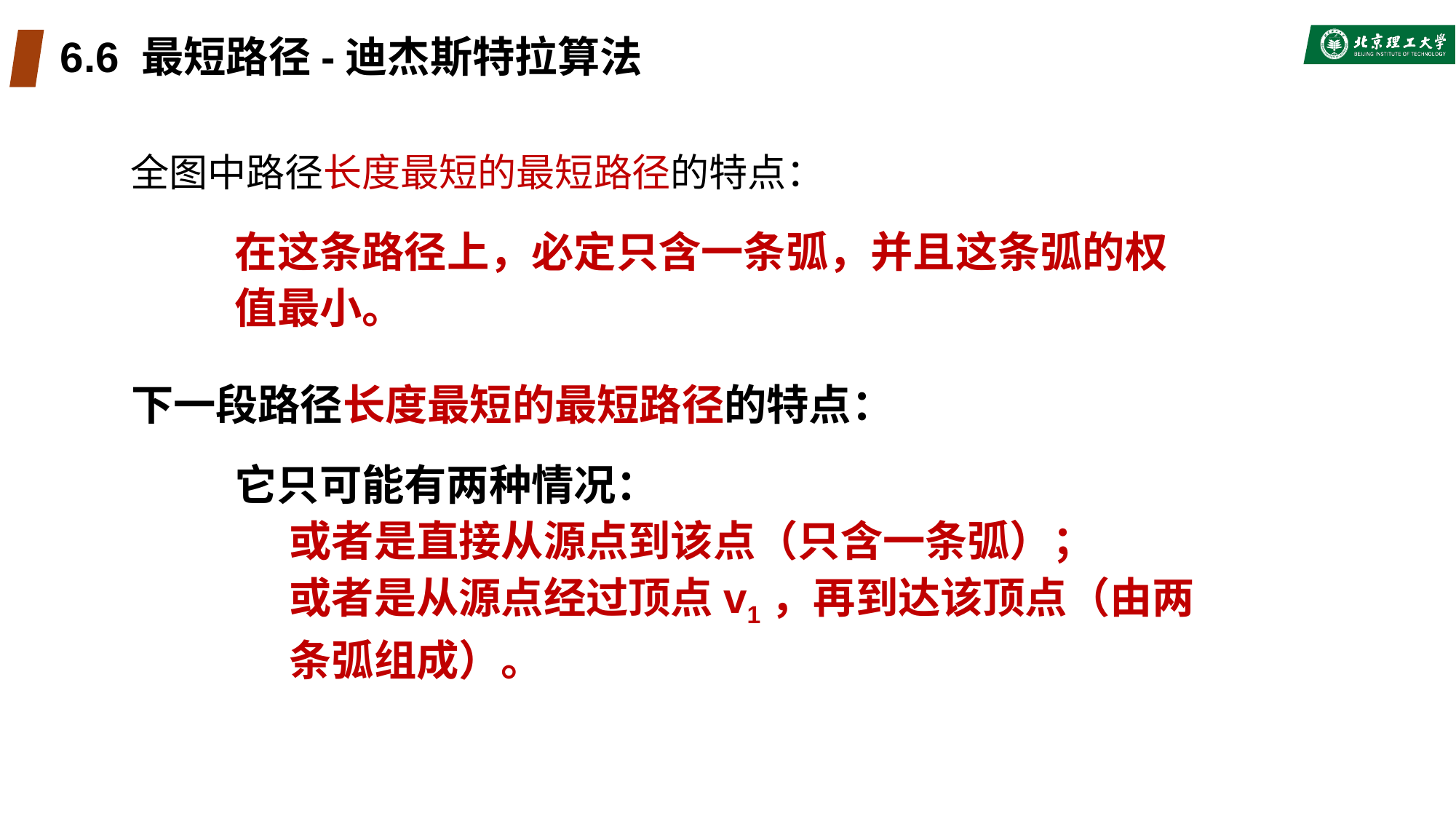

# 6.6 最短路径-迪杰斯特拉算法
全图中路径长度最短的最短路径的特点：
在这条路径上，必定只含一条弧，并且这条弧的权值最小。
下一段路径长度最短的最短路径的特点：
它只可能有两种情况：
或者是直接从源点到该点（只含一条弧）；
或者是从源点经过顶点v1，再到达该顶点（由两条弧组成）。